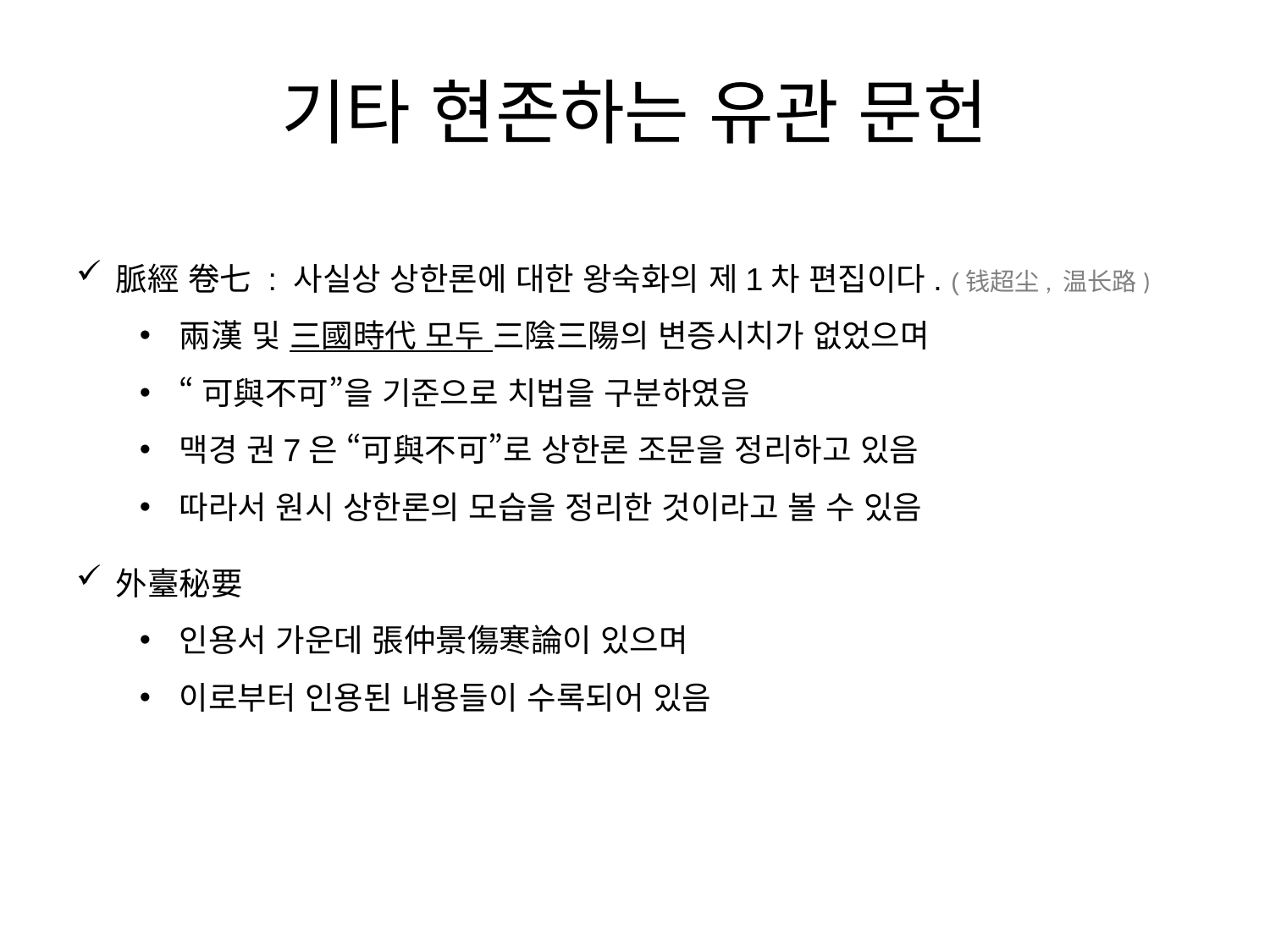

기타 현존하는 유관 문헌
脈經 卷七 : 사실상 상한론에 대한 왕숙화의 제1차 편집이다. (钱超尘, 温长路)
兩漢 및 三國時代 모두 三陰三陽의 변증시치가 없었으며
“可與不可”을 기준으로 치법을 구분하였음
맥경 권7은 “可與不可”로 상한론 조문을 정리하고 있음
따라서 원시 상한론의 모습을 정리한 것이라고 볼 수 있음

外臺秘要
인용서 가운데 張仲景傷寒論이 있으며
이로부터 인용된 내용들이 수록되어 있음